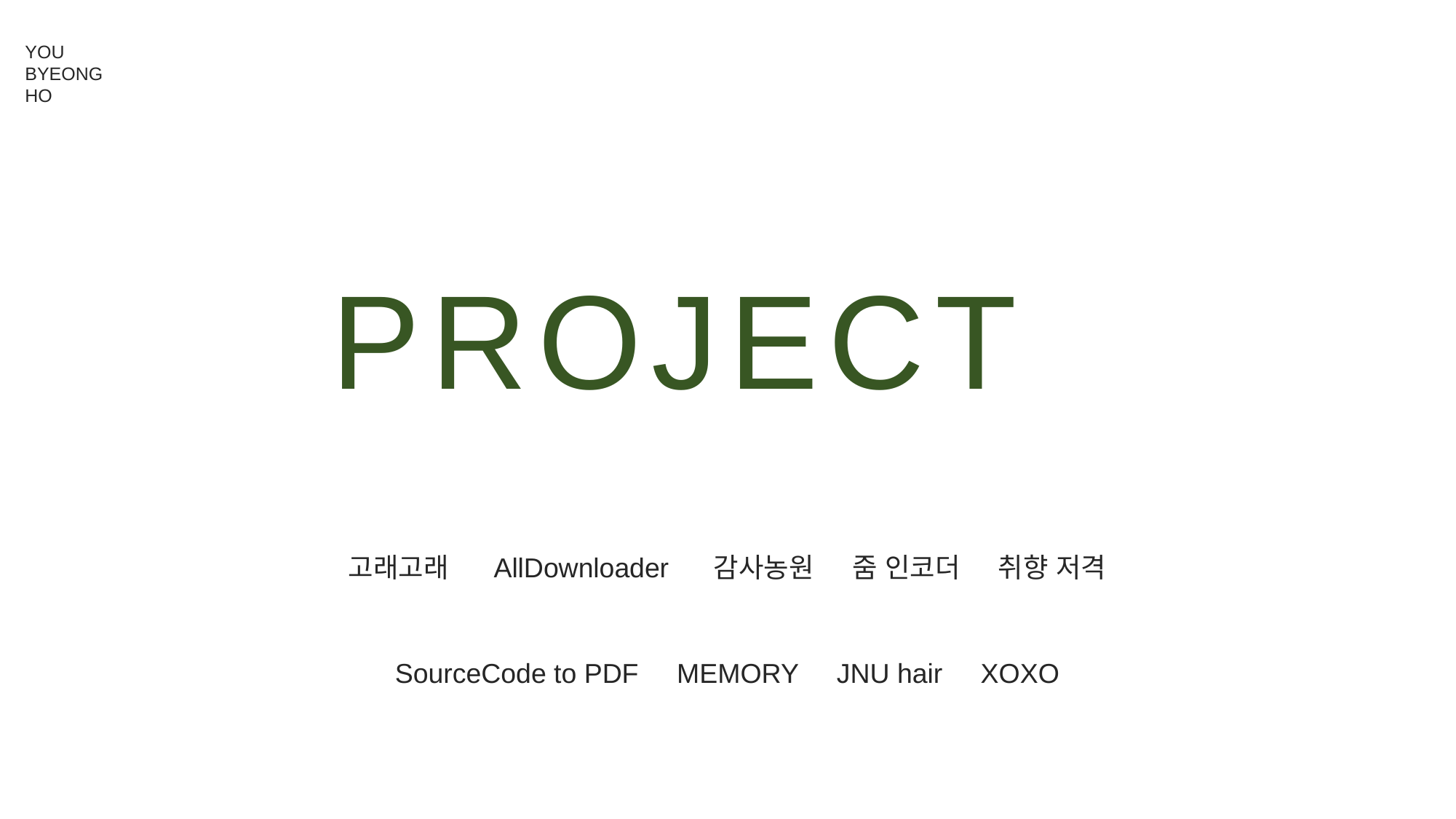

YOU
BYEONG
HO
PROJECT
고래고래     AllDownloader     감사농원     줌 인코더     취향 저격
SourceCode to PDF     MEMORY     JNU hair     XOXO